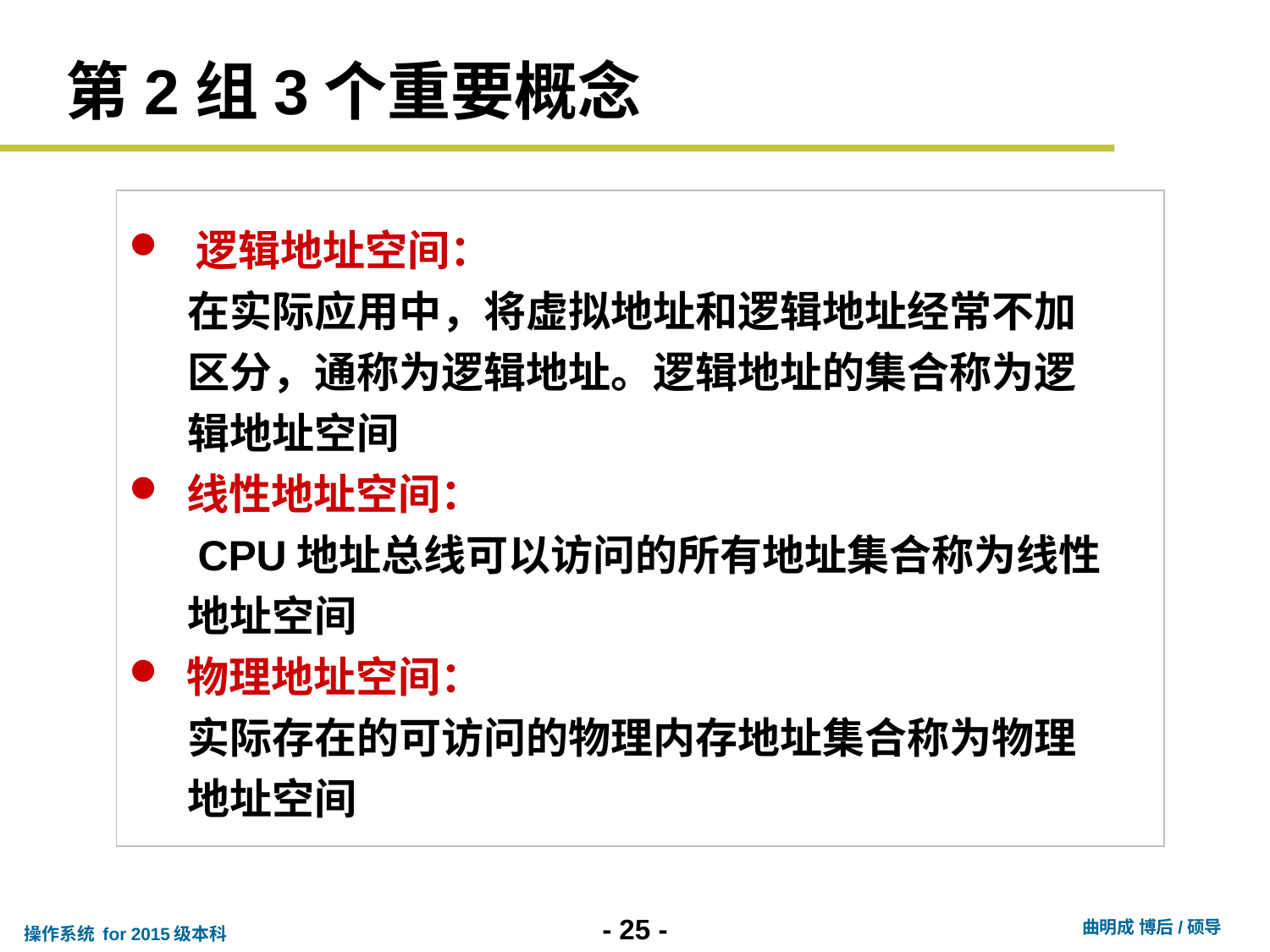

# 第2组3个重要概念
  逻辑地址空间：
   在实际应用中，将虚拟地址和逻辑地址经常不加
   区分，通称为逻辑地址。逻辑地址的集合称为逻
   辑地址空间
 线性地址空间：
   CPU地址总线可以访问的所有地址集合称为线性
   地址空间
 物理地址空间：
   实际存在的可访问的物理内存地址集合称为物理
   地址空间